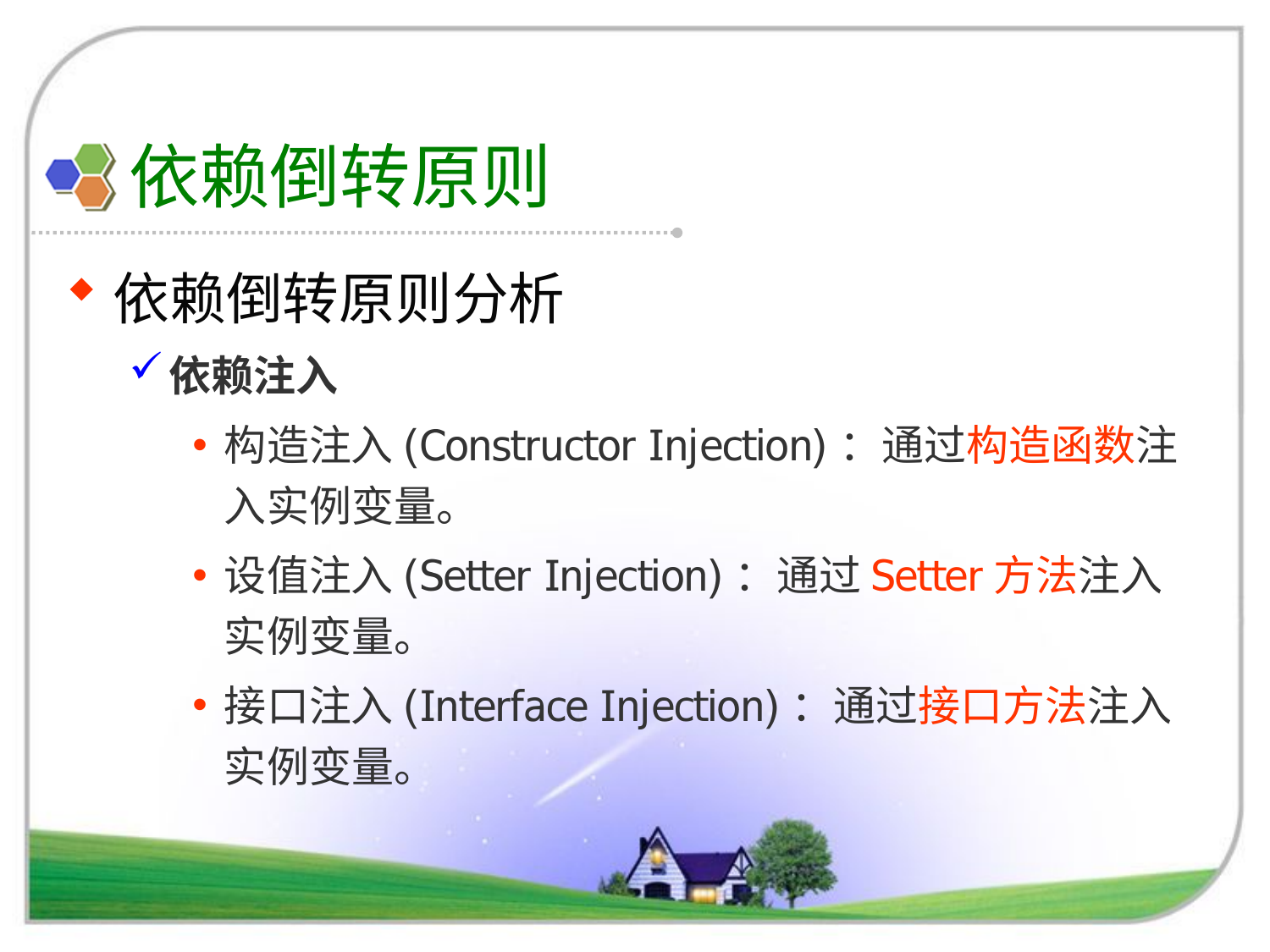

# 依赖倒转原则
依赖倒转原则分析
依赖注入
构造注入(Constructor Injection)：通过构造函数注入实例变量。
设值注入(Setter Injection)：通过Setter方法注入实例变量。
接口注入(Interface Injection)：通过接口方法注入实例变量。